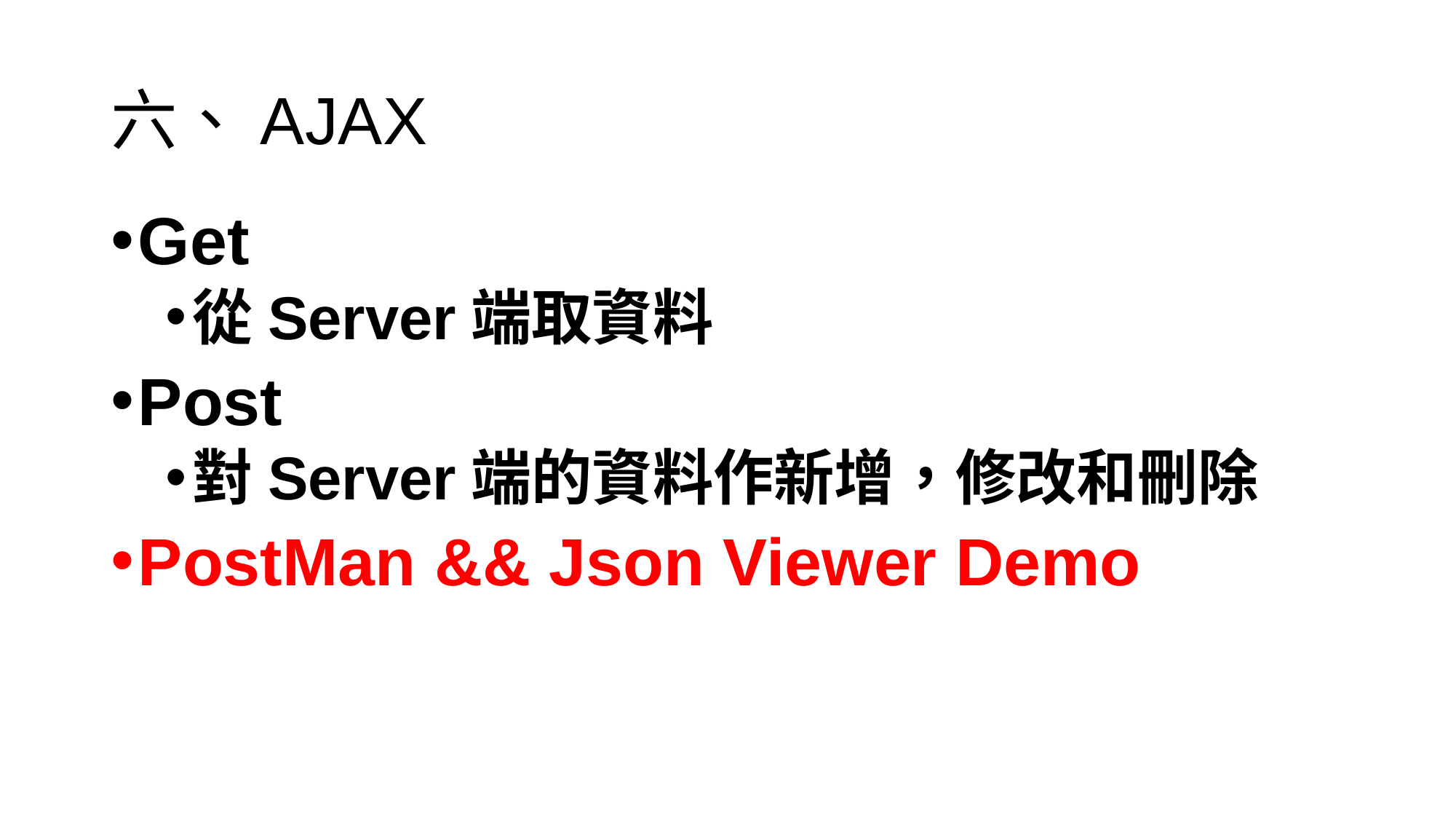

# 六、AJAX
Get
從Server端取資料
Post
對Server端的資料作新增，修改和刪除
PostMan && Json Viewer Demo